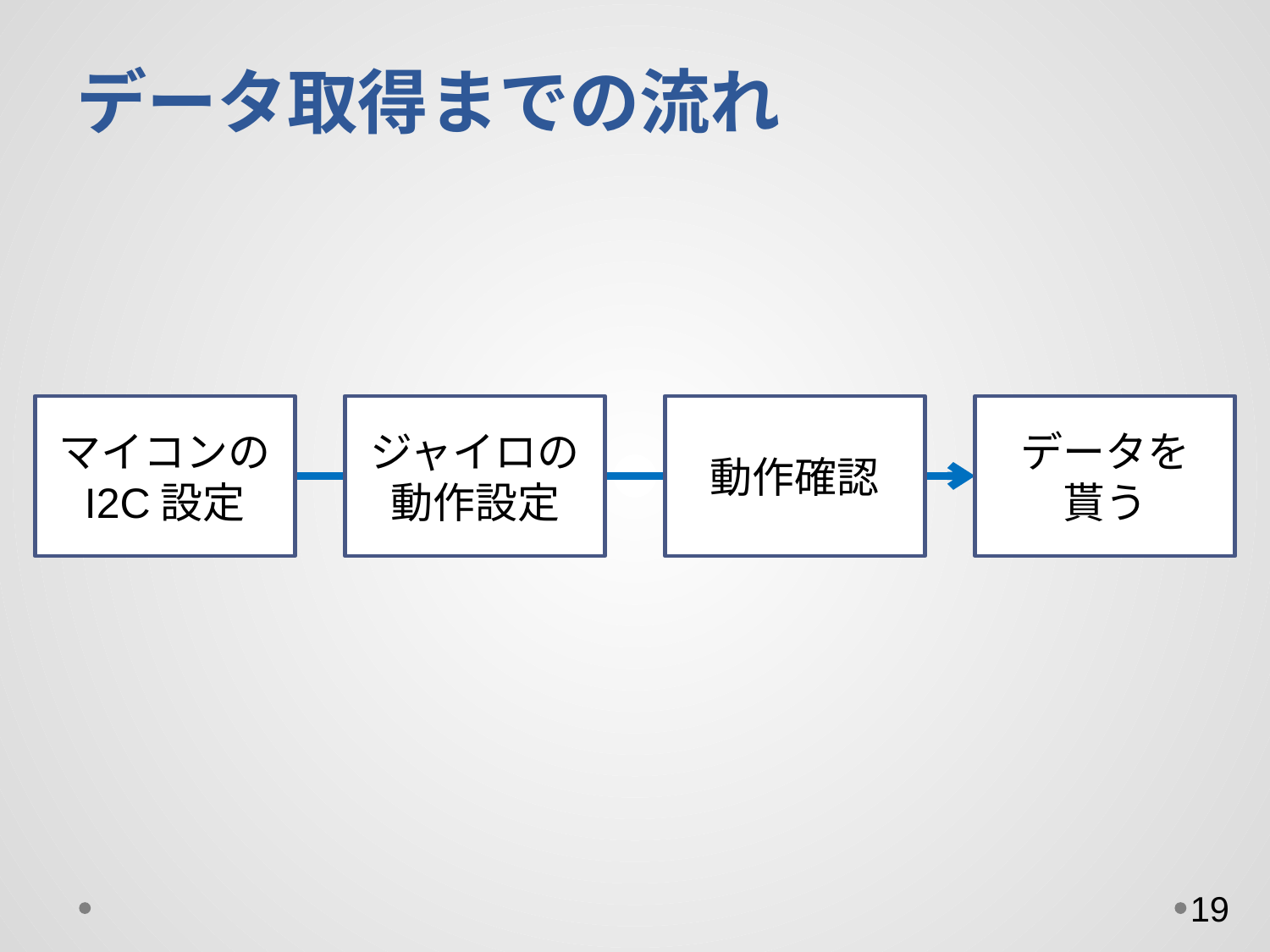

# データ取得までの流れ
マイコンの
I2C設定
ジャイロの
動作設定
動作確認
データを
貰う
19